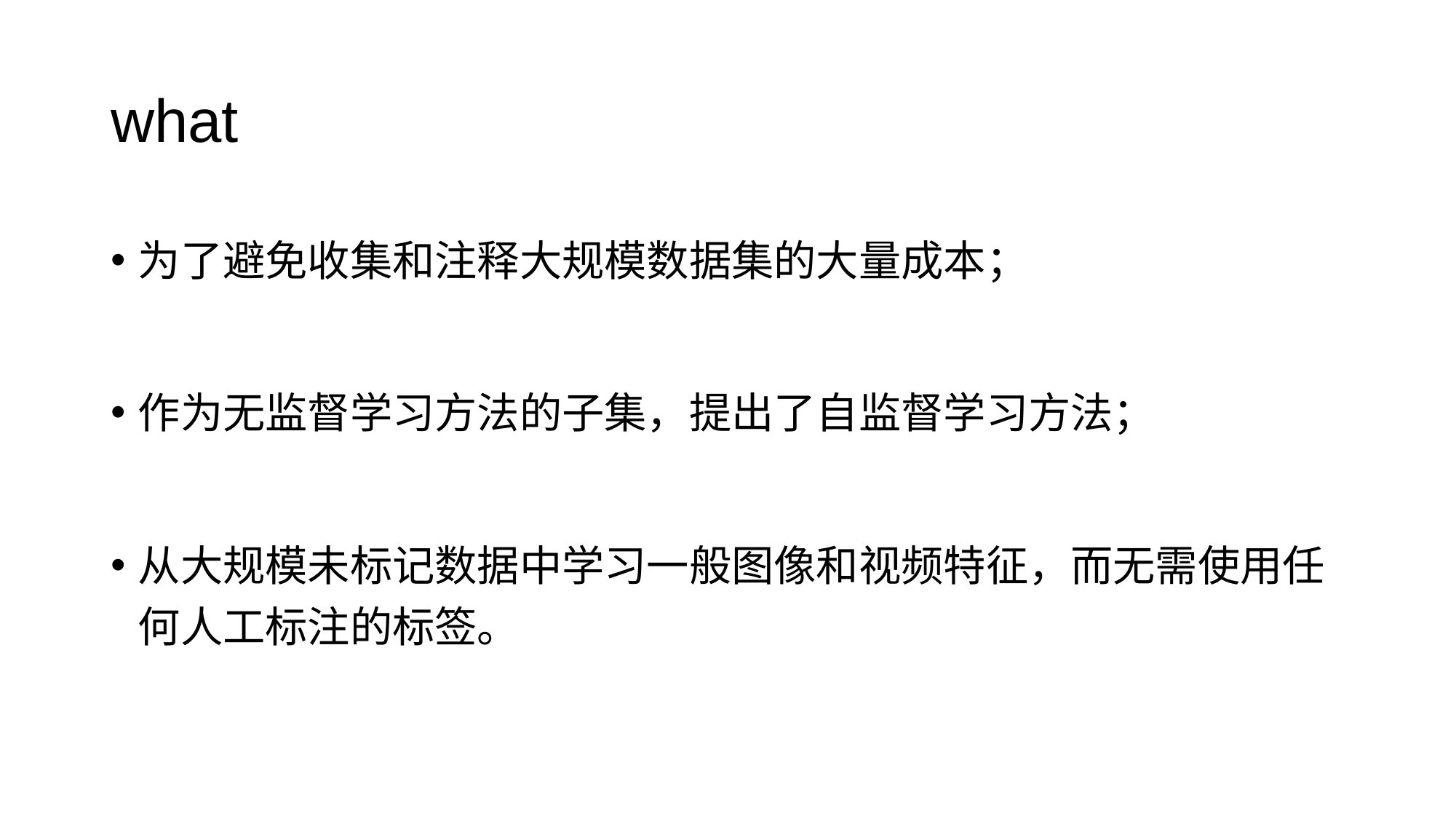

# what
为了避免收集和注释大规模数据集的大量成本；

作为无监督学习方法的子集，提出了自监督学习方法；

从大规模未标记数据中学习一般图像和视频特征，而无需使用任何人工标注的标签。